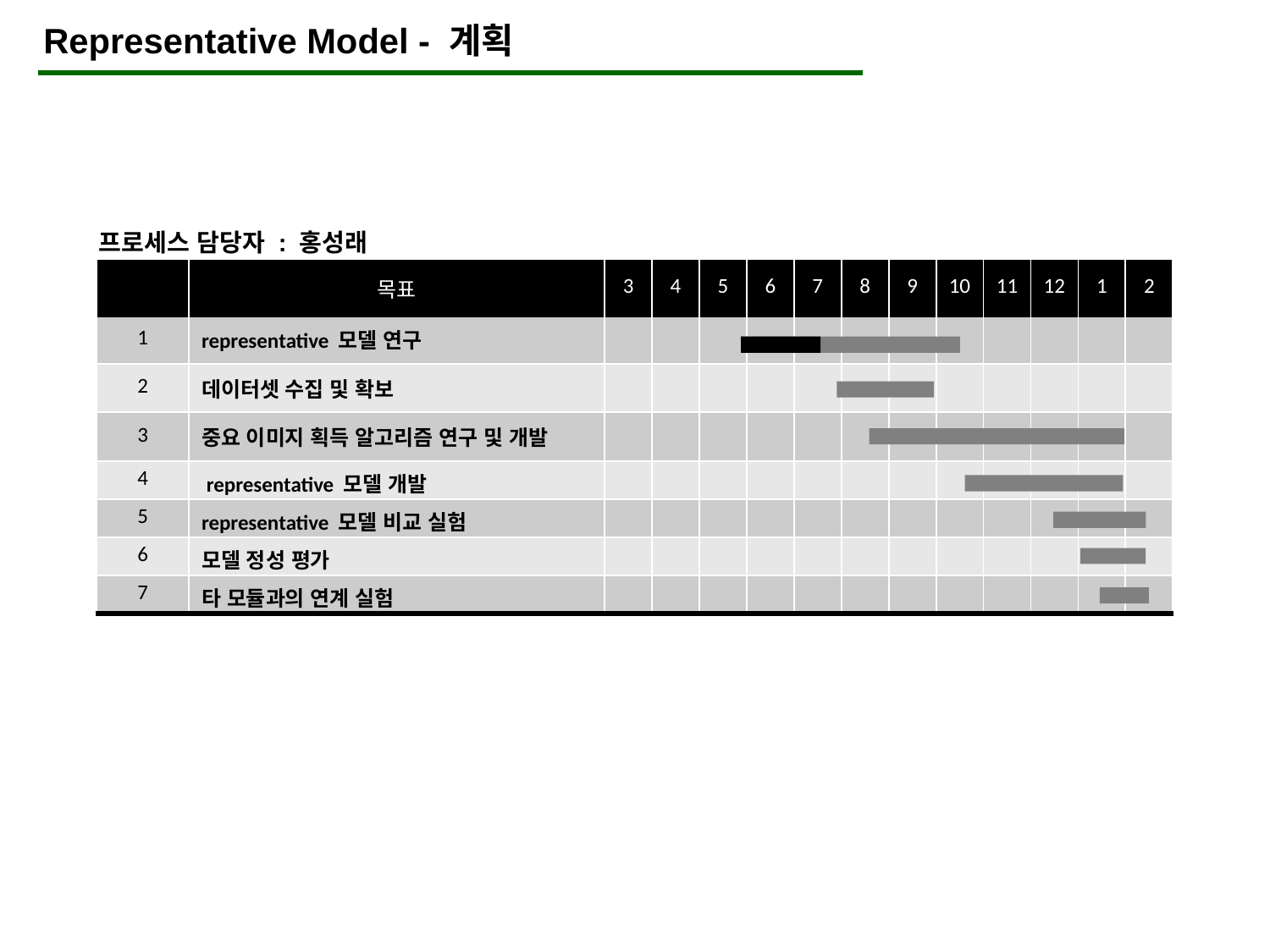

Representative Model - 계획
프로세스 담당자 : 홍성래
|  | 목표 | 3 | 4 | 5 | 6 | 7 | 8 | 9 | 10 | 11 | 12 | 1 | 2 |
| --- | --- | --- | --- | --- | --- | --- | --- | --- | --- | --- | --- | --- | --- |
| 1 | representative 모델 연구 |  |  |  |  |  |  |  |  |  |  |  |  |
| --- | --- | --- | --- | --- | --- | --- | --- | --- | --- | --- | --- | --- | --- |
| 2 | 데이터셋 수집 및 확보 |  |  |  |  |  |  |  |  |  |  |  |  |
| 3 | 중요 이미지 획득 알고리즘 연구 및 개발 |  |  |  |  |  |  |  |  |  |  |  |  |
| 4 | representative 모델 개발 |  |  |  |  |  |  |  |  |  |  |  |  |
| 5 | representative 모델 비교 실험 |  |  |  |  |  |  |  |  |  |  |  |  |
| 6 | 모델 정성 평가 |  |  |  |  |  |  |  |  |  |  |  |  |
| 7 | 타 모듈과의 연계 실험 |  |  |  |  |  |  |  |  |  |  |  |  |